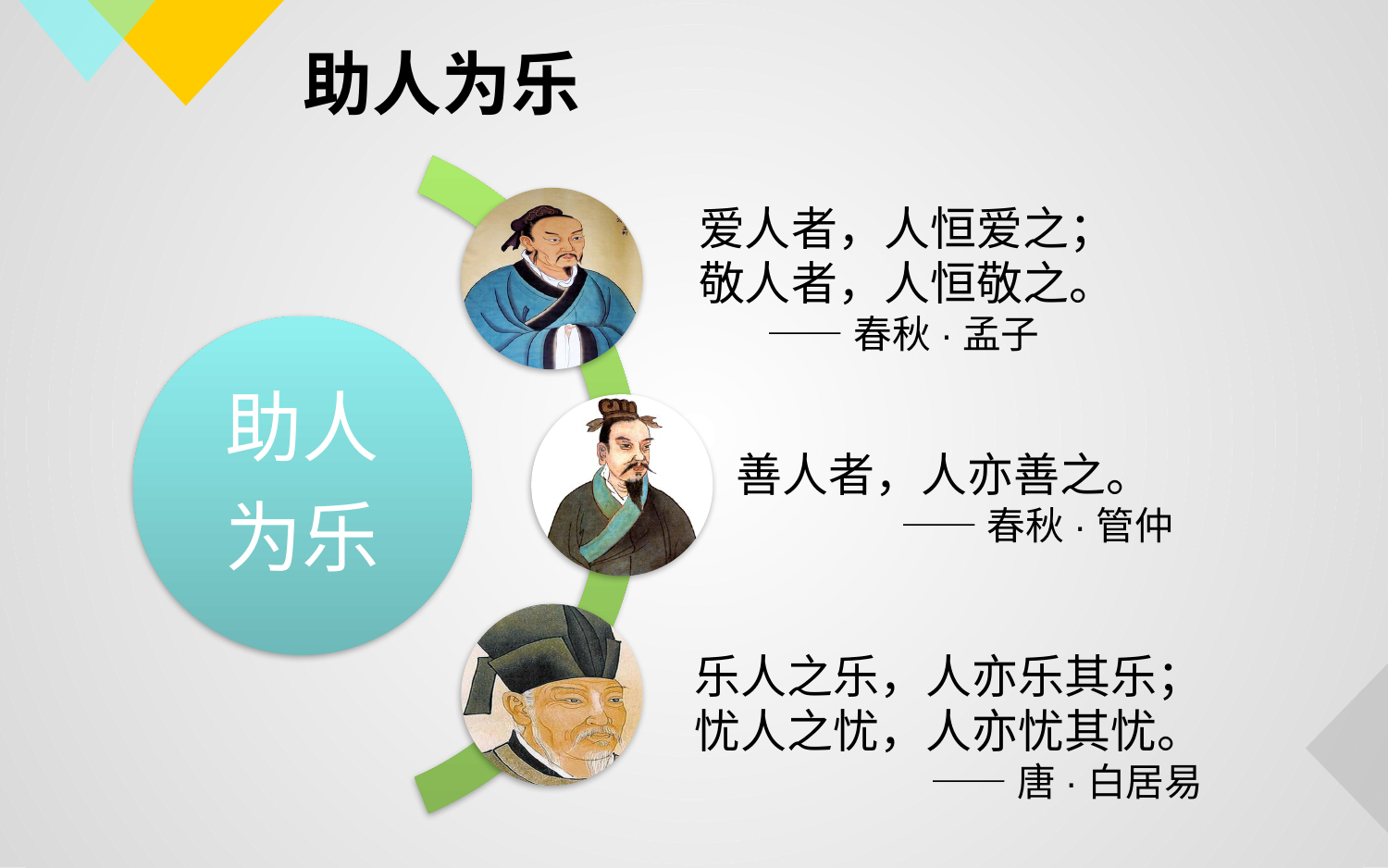

# 助人为乐
助人
为乐
爱人者，人恒爱之；
敬人者，人恒敬之。
        ——春秋·孟子
善人者，人亦善之。
——春秋·管仲
乐人之乐，人亦乐其乐；
忧人之忧，人亦忧其忧。
——唐·白居易